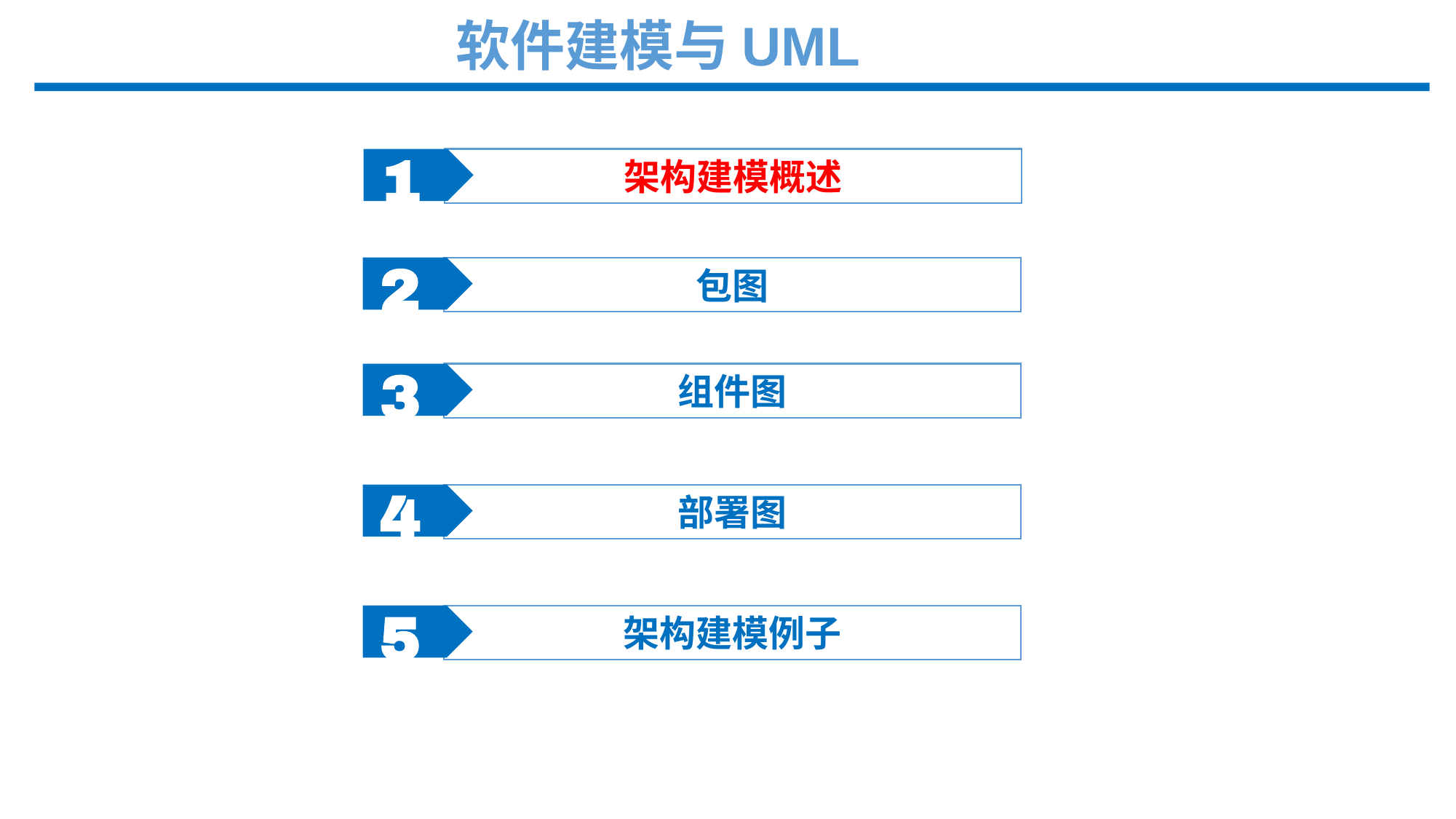

软件建模与UML
1

架构建模概述
2

包图
3

组件图
4

部署图
5

架构建模例子